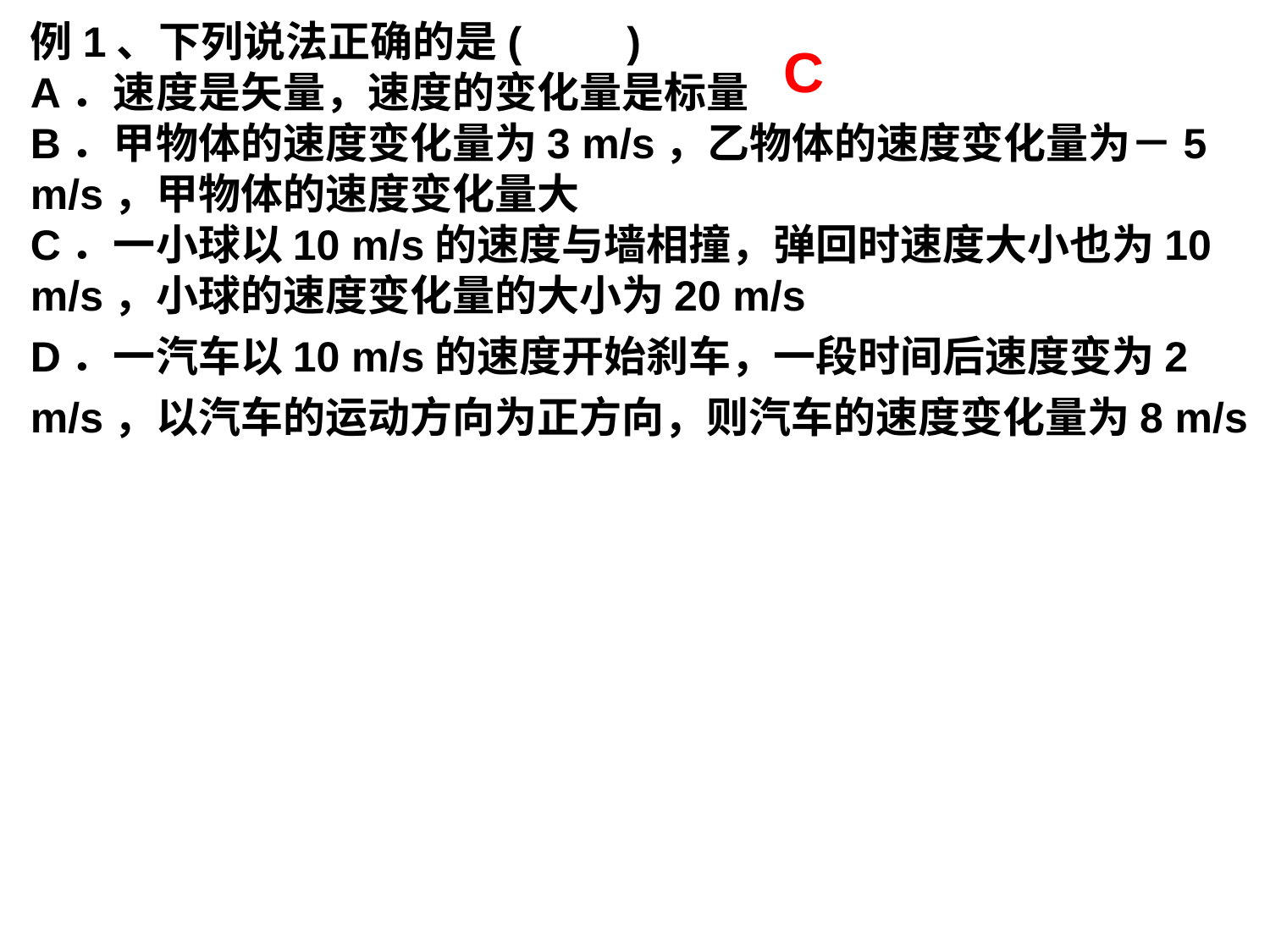

例1、下列说法正确的是(　　)A．速度是矢量，速度的变化量是标量B．甲物体的速度变化量为3 m/s，乙物体的速度变化量为－5 m/s，甲物体的速度变化量大C．一小球以10 m/s的速度与墙相撞，弹回时速度大小也为10 m/s，小球的速度变化量的大小为20 m/sD．一汽车以10 m/s的速度开始刹车，一段时间后速度变为2 m/s，以汽车的运动方向为正方向，则汽车的速度变化量为8 m/s
C